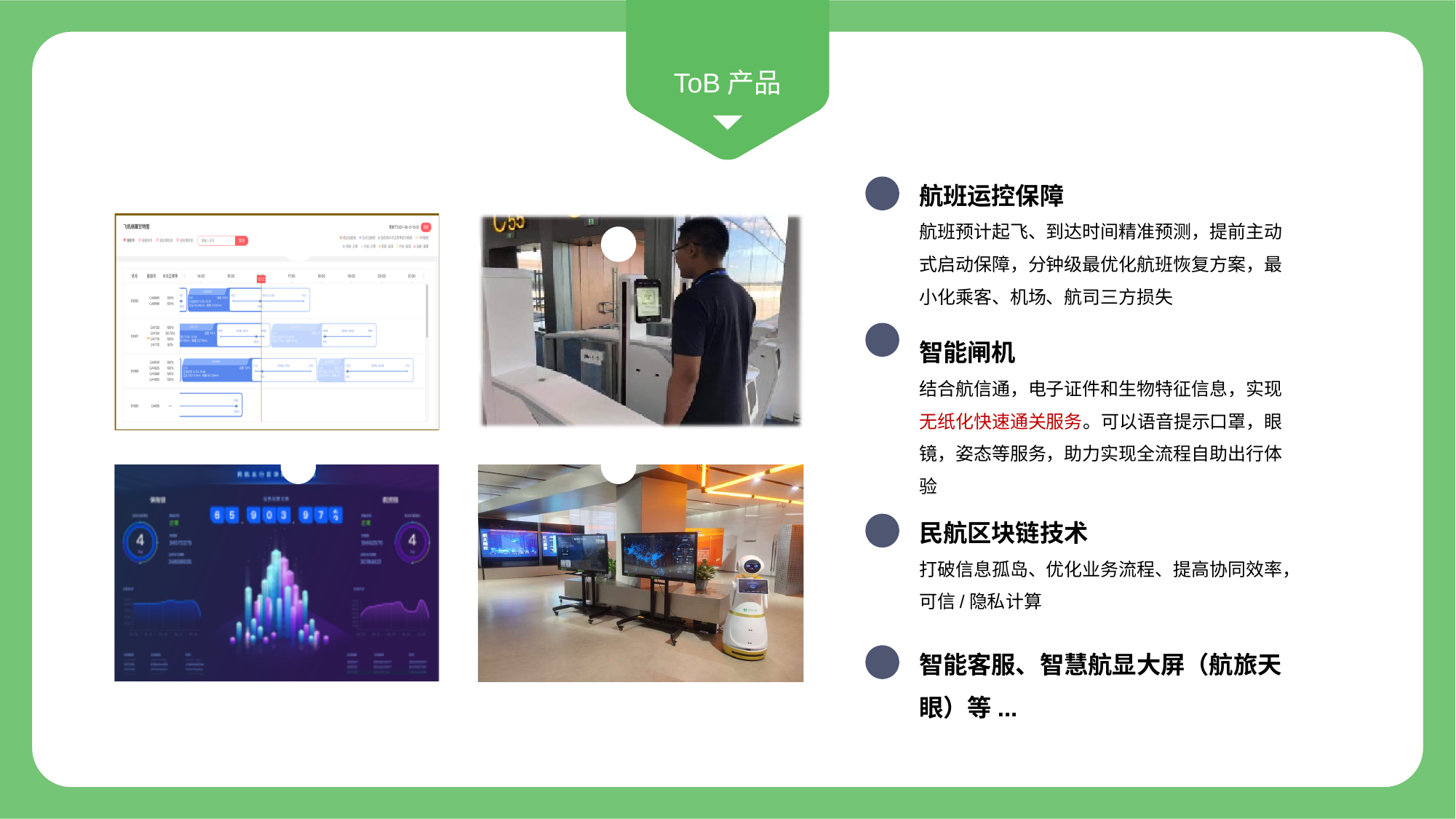

ToB产品

航班运控保障
航班预计起飞、到达时间精准预测，提前主动式启动保障，分钟级最优化航班恢复方案，最小化乘客、机场、航司三方损失

智能闸机
结合航信通，电子证件和生物特征信息，实现无纸化快速通关服务。可以语音提示口罩，眼镜，姿态等服务，助力实现全流程自助出行体验

民航区块链技术
打破信息孤岛、优化业务流程、提高协同效率，可信/隐私计算

智能客服、智慧航显大屏（航旅天眼）等...